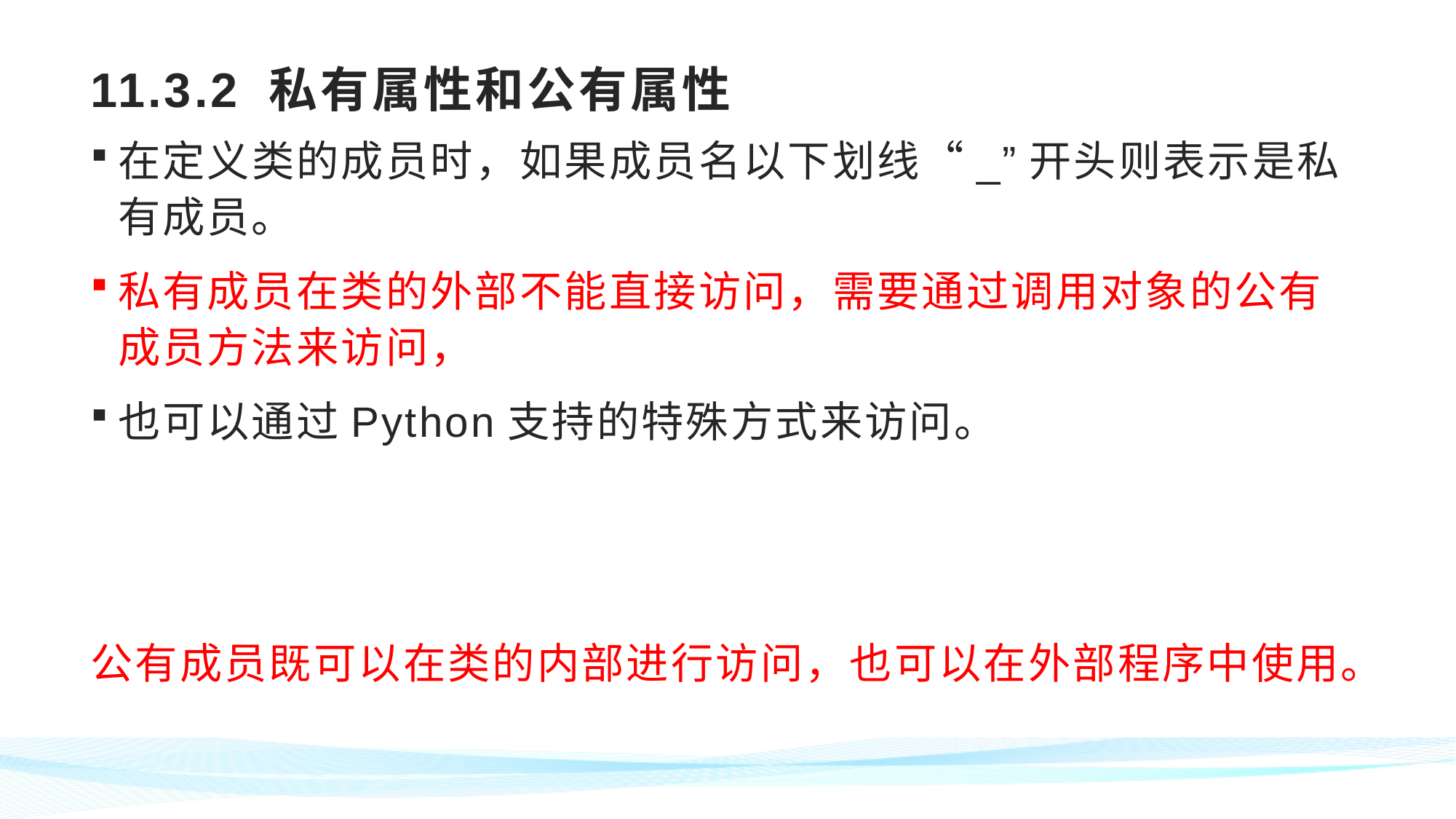

# 11.3.2 私有属性和公有属性
在定义类的成员时，如果成员名以下划线“_”开头则表示是私有成员。
私有成员在类的外部不能直接访问，需要通过调用对象的公有成员方法来访问，
也可以通过Python支持的特殊方式来访问。

公有成员既可以在类的内部进行访问，也可以在外部程序中使用。